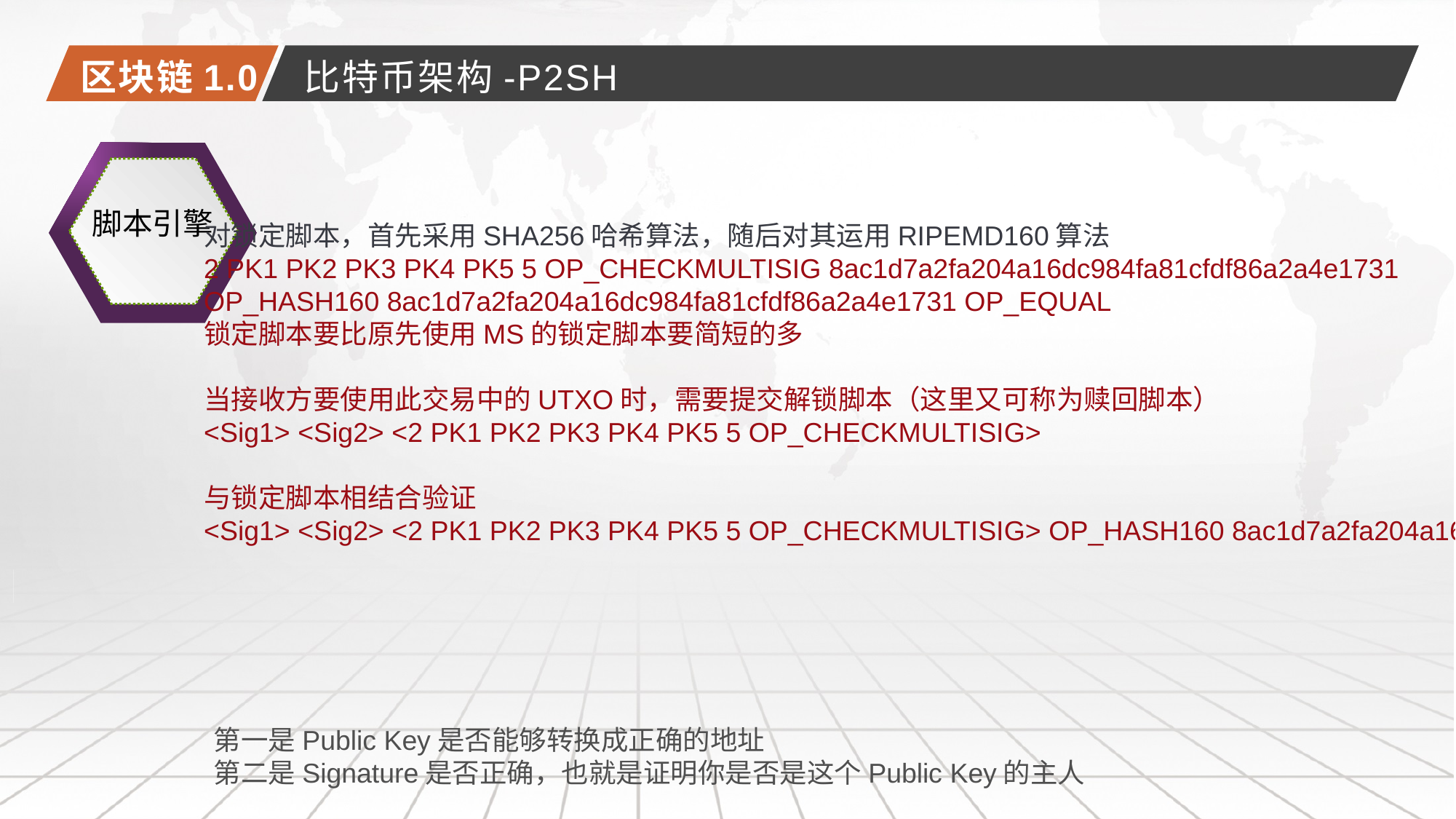

区块链1.0
比特币架构-P2SH

脚本引擎
对锁定脚本，首先采用SHA256哈希算法，随后对其运用RIPEMD160算法
2 PK1 PK2 PK3 PK4 PK5 5 OP_CHECKMULTISIG 8ac1d7a2fa204a16dc984fa81cfdf86a2a4e1731
OP_HASH160 8ac1d7a2fa204a16dc984fa81cfdf86a2a4e1731 OP_EQUAL
锁定脚本要比原先使用MS的锁定脚本要简短的多

当接收方要使用此交易中的UTXO时，需要提交解锁脚本（这里又可称为赎回脚本）
<Sig1> <Sig2> <2 PK1 PK2 PK3 PK4 PK5 5 OP_CHECKMULTISIG>

与锁定脚本相结合验证
<Sig1> <Sig2> <2 PK1 PK2 PK3 PK4 PK5 5 OP_CHECKMULTISIG> OP_HASH160 8ac1d7a2fa204a16dc984fa81cfdf86a2a4e1731 OP_EQUAL

第一是Public Key是否能够转换成正确的地址
第二是Signature是否正确，也就是证明你是否是这个Public Key的主人